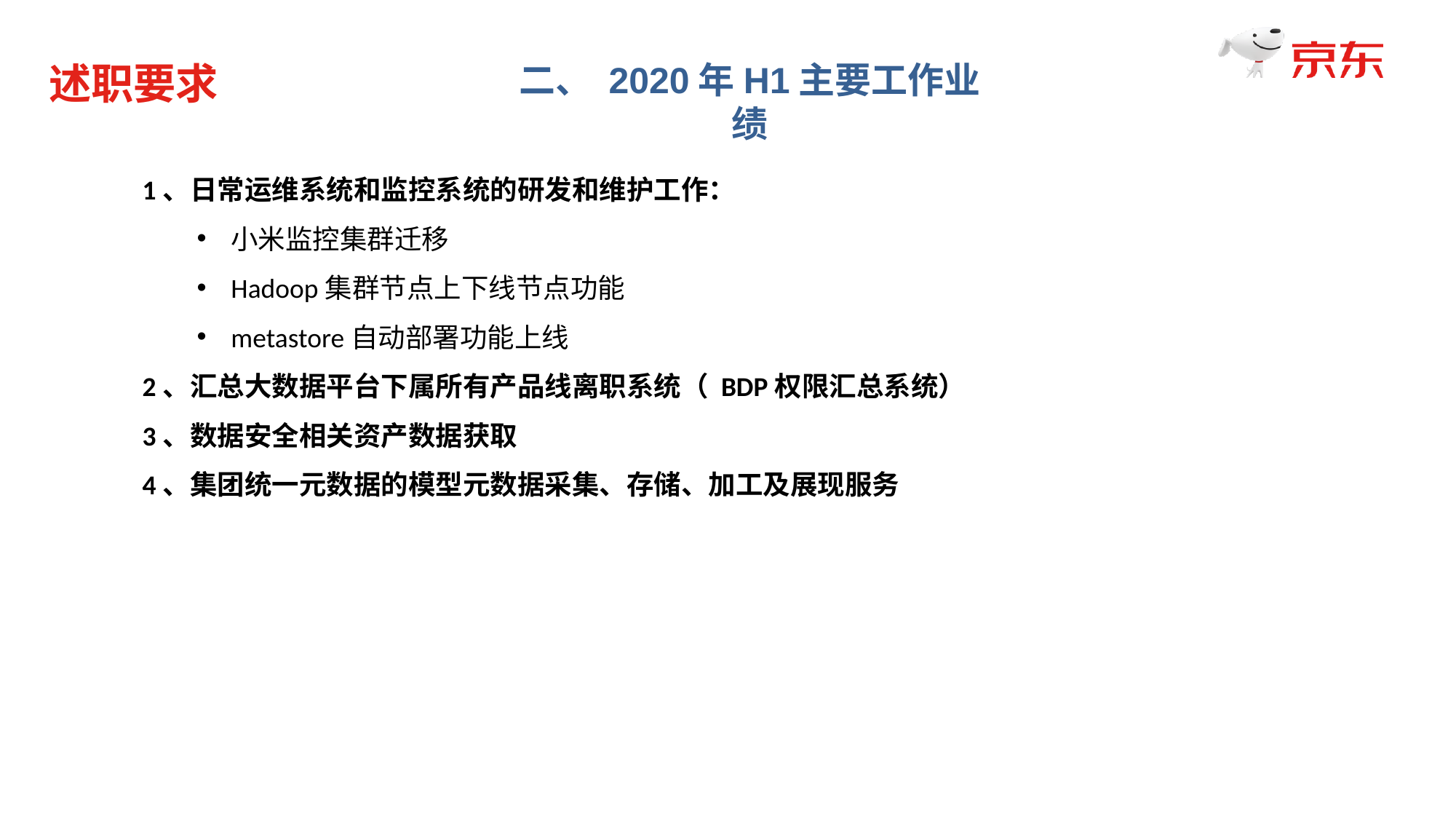

述职要求
二、 2020年H1主要工作业绩
1、日常运维系统和监控系统的研发和维护工作：
小米监控集群迁移
Hadoop集群节点上下线节点功能
metastore自动部署功能上线
2、汇总大数据平台下属所有产品线离职系统（ BDP权限汇总系统）
3、数据安全相关资产数据获取
4、集团统一元数据的模型元数据采集、存储、加工及展现服务